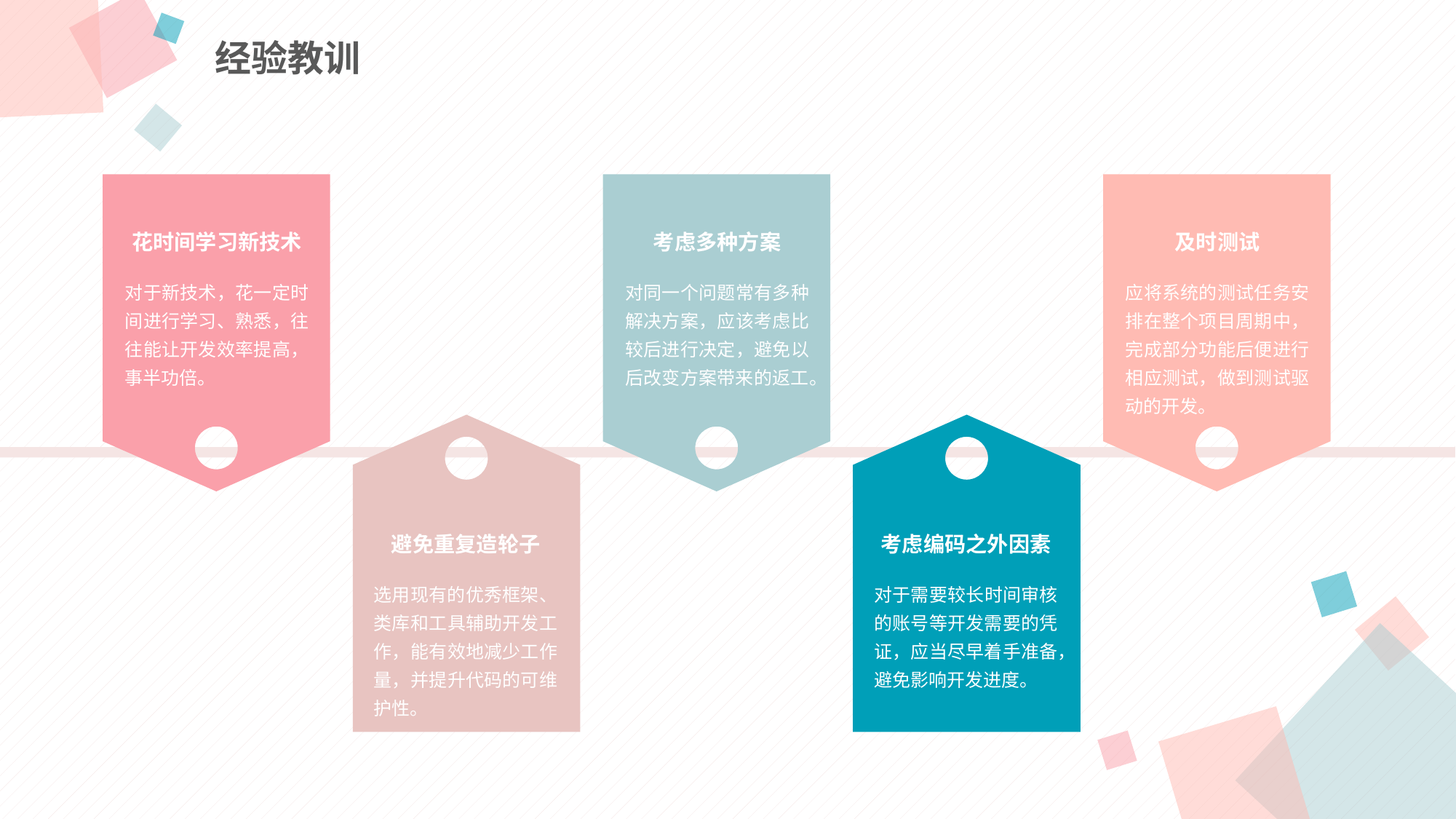

经验教训

花时间学习新技术
考虑多种方案
及时测试
对于新技术，花一定时间进行学习、熟悉，往往能让开发效率提高，事半功倍。
对同一个问题常有多种解决方案，应该考虑比较后进行决定，避免以后改变方案带来的返工。
应将系统的测试任务安排在整个项目周期中，完成部分功能后便进行相应测试，做到测试驱动的开发。

避免重复造轮子
考虑编码之外因素
选用现有的优秀框架、类库和工具辅助开发工作，能有效地减少工作量，并提升代码的可维护性。
对于需要较长时间审核的账号等开发需要的凭证，应当尽早着手准备，避免影响开发进度。